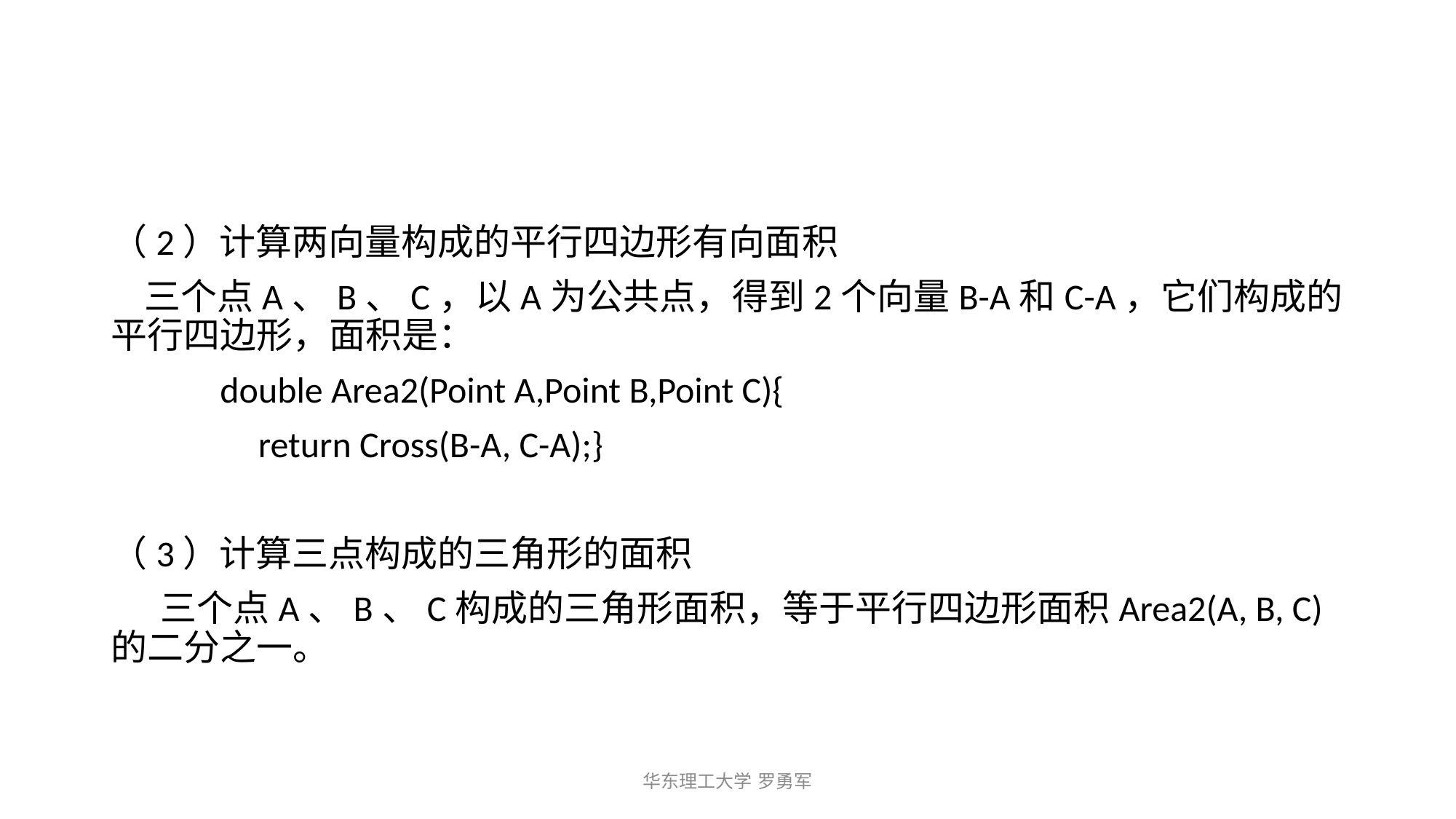

（2）计算两向量构成的平行四边形有向面积
   三个点A、B、C，以A为公共点，得到2个向量B-A和C-A，它们构成的平行四边形，面积是：
	double Area2(Point A,Point B,Point C){
                  return Cross(B-A, C-A);}

（3）计算三点构成的三角形的面积
     三个点A、B、C构成的三角形面积，等于平行四边形面积Area2(A, B, C)的二分之一。

华东理工大学 罗勇军